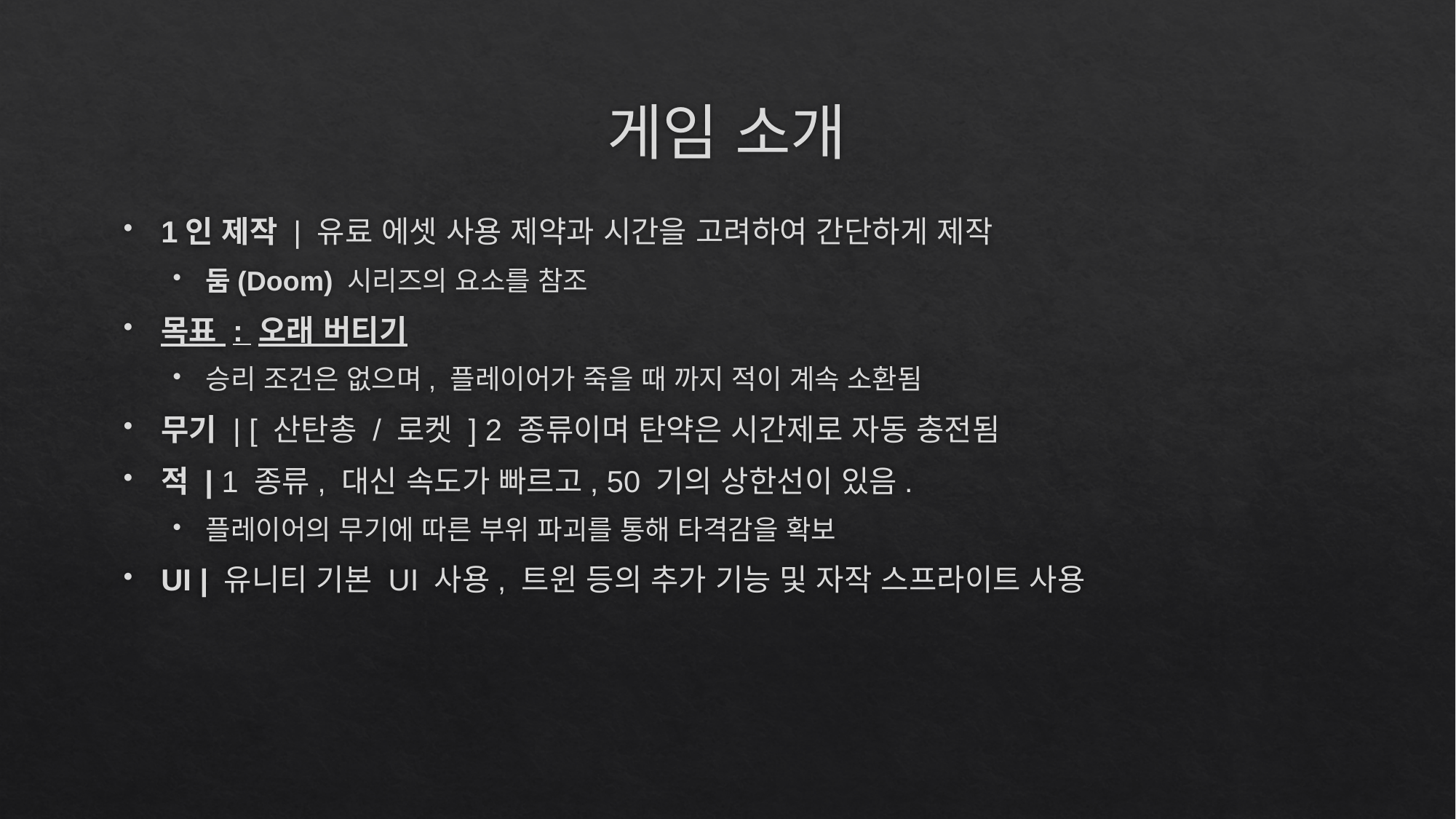

# 게임 소개
1인 제작 | 유료 에셋 사용 제약과 시간을 고려하여 간단하게 제작
둠(Doom) 시리즈의 요소를 참조
목표 : 오래 버티기
승리 조건은 없으며, 플레이어가 죽을 때 까지 적이 계속 소환됨
무기 | [ 산탄총 / 로켓 ] 2 종류이며 탄약은 시간제로 자동 충전됨
적 | 1 종류, 대신 속도가 빠르고, 50 기의 상한선이 있음.
플레이어의 무기에 따른 부위 파괴를 통해 타격감을 확보
UI | 유니티 기본 UI 사용, 트윈 등의 추가 기능 및 자작 스프라이트 사용